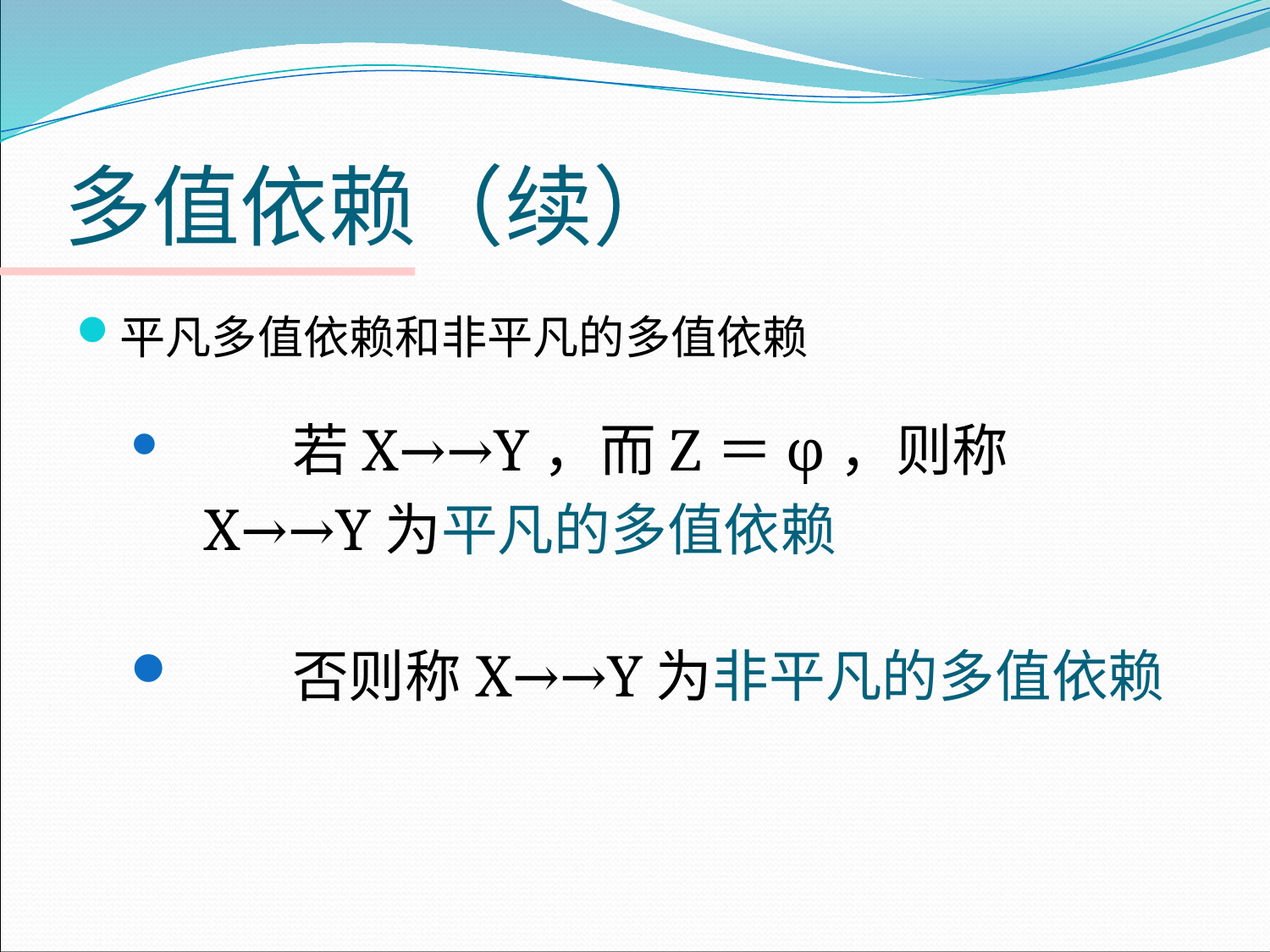

# 多值依赖（续）
平凡多值依赖和非平凡的多值依赖
	若X→→Y，而Z＝φ，则称
     X→→Y为平凡的多值依赖
	否则称X→→Y为非平凡的多值依赖

575